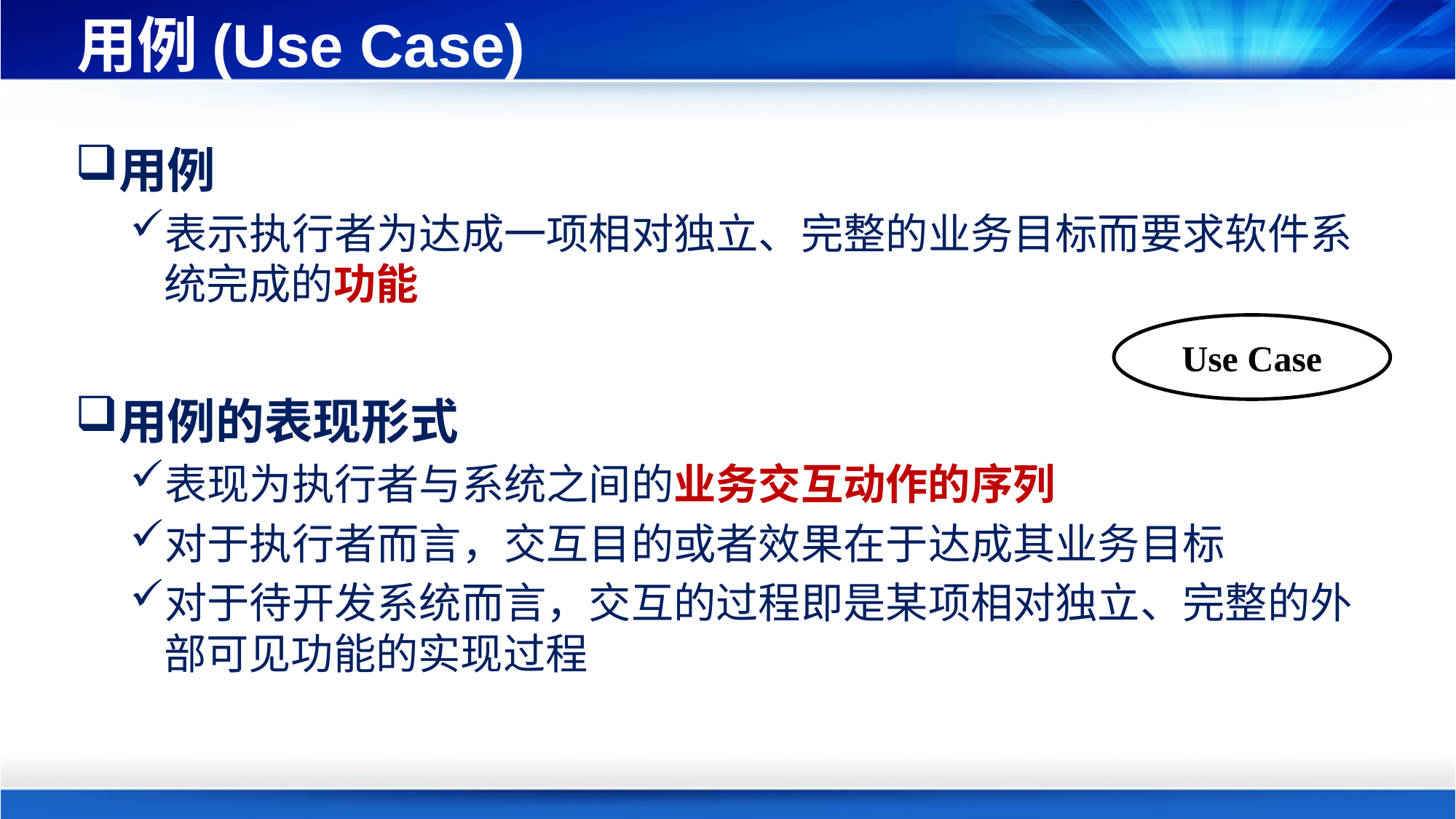

# 用例(Use Case)
用例
表示执行者为达成一项相对独立、完整的业务目标而要求软件系统完成的功能

用例的表现形式
表现为执行者与系统之间的业务交互动作的序列
对于执行者而言，交互目的或者效果在于达成其业务目标
对于待开发系统而言，交互的过程即是某项相对独立、完整的外部可见功能的实现过程
Use Case